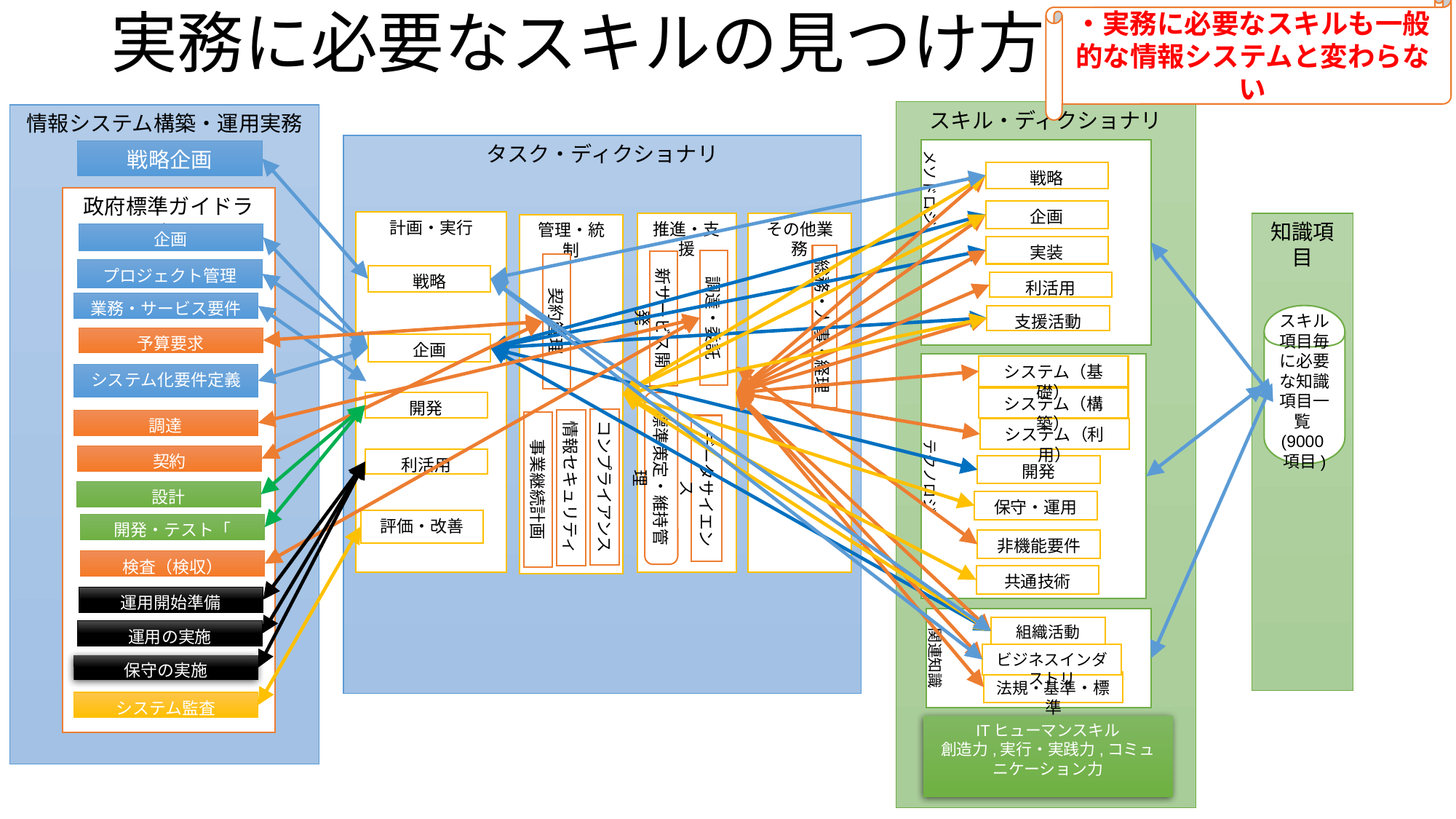

・実務に必要なスキルも一般的な情報システムと変わらない
# 実務に必要なスキルの見つけ方
スキル・ディクショナリ
情報システム構築・運用実務
タスク・ディクショナリ
メソドロジ
戦略企画
戦略
政府標準ガイドライン
企画
計画・実行
その他業務
知識項目
推進・支援
管理・統制
企画
実装
総務・人事・経理
調達・委託
新サービス開発
契約管理
プロジェクト管理
戦略
利活用
業務・サービス要件定義
支援活動
スキル項目毎に必要な知識項目一覧(9000項目)

予算要求
企画
テクノロジ
システム（基礎）
システム化要件定義
システム（構築）
標準策定・維持管理
開発
コンプライアンス
情報セキュリティ
調達
事業継続計画
データサイエンス
システム（利用）
契約
利活用
開発
設計
保守・運用
評価・改善
開発・テスト「
非機能要件
検査（検収）
共通技術
運用開始準備
関連知識
組織活動
運用の実施
ビジネスインダストリ
保守の実施
法規・基準・標準
システム監査
ITヒューマンスキル
創造力,実行・実践力,コミュニケーション力